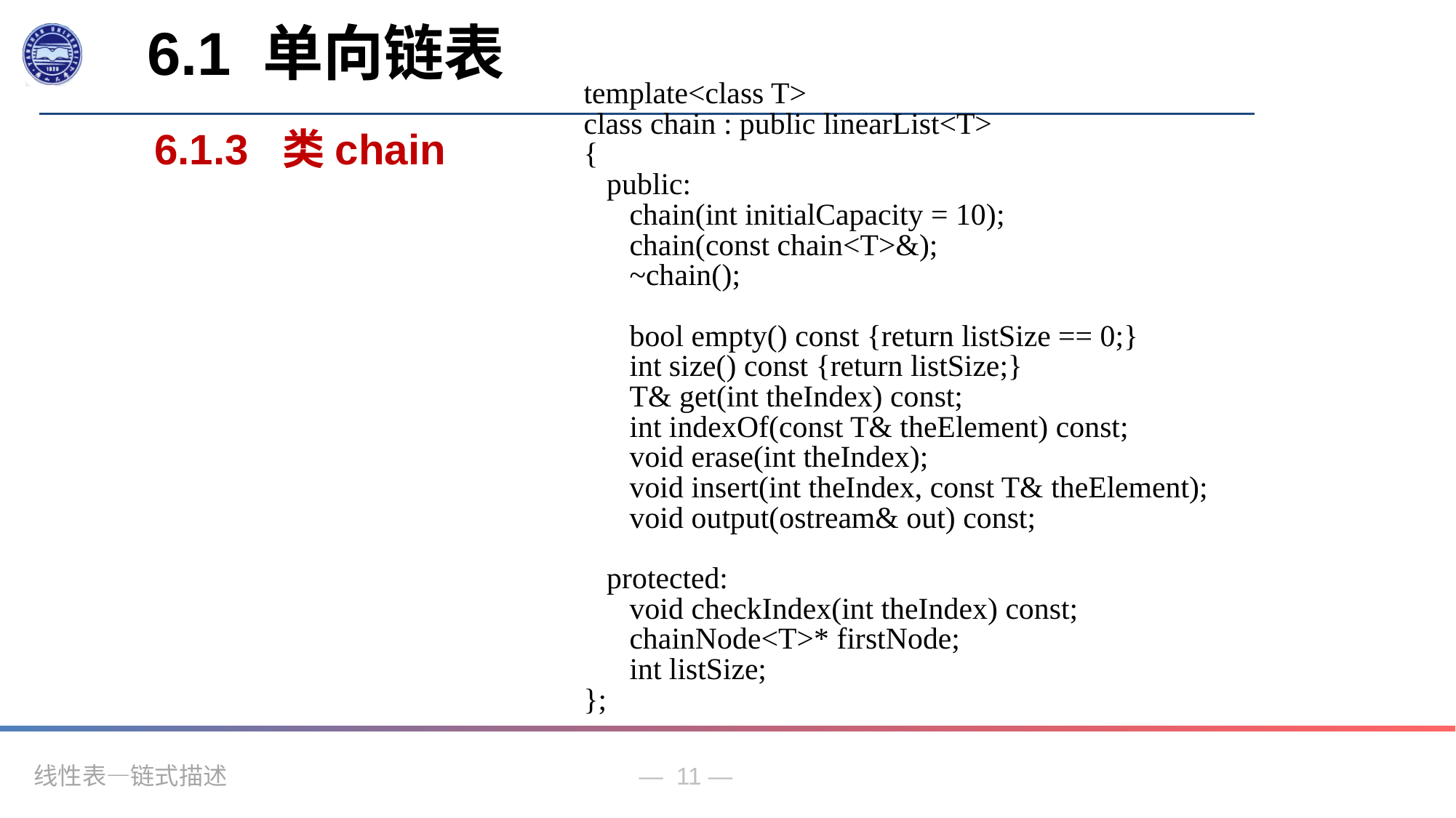

6.1 单向链表
template<class T>
class chain : public linearList<T>
{
   public:
      chain(int initialCapacity = 10);
      chain(const chain<T>&);
      ~chain();

      bool empty() const {return listSize == 0;}
      int size() const {return listSize;}
      T& get(int theIndex) const;
      int indexOf(const T& theElement) const;
      void erase(int theIndex);
      void insert(int theIndex, const T& theElement);
      void output(ostream& out) const;

   protected:
      void checkIndex(int theIndex) const;
      chainNode<T>* firstNode;
      int listSize;
};
6.1.3  类chain